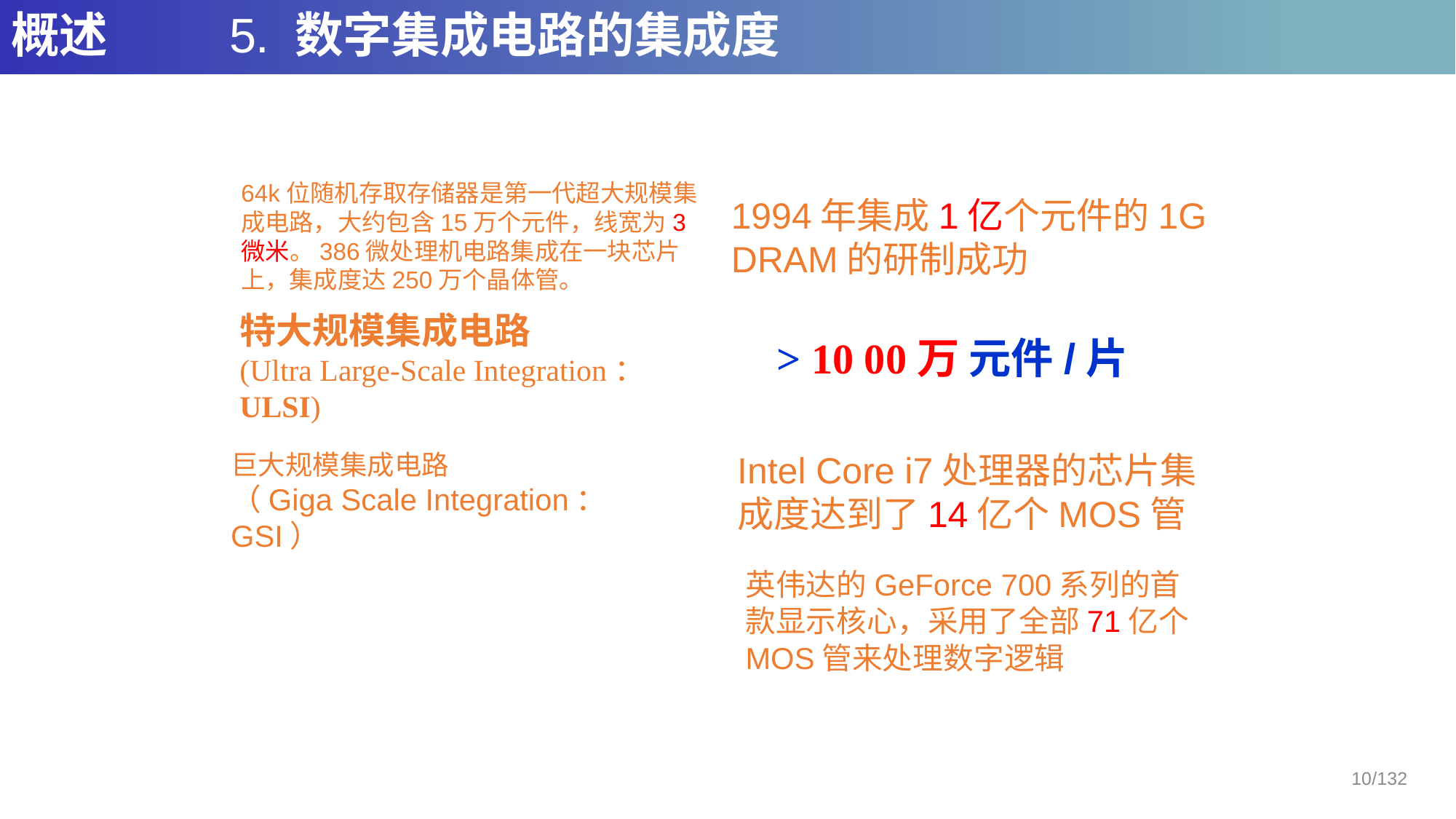

# 概述		5. 数字集成电路的集成度

64k位随机存取存储器是第一代超大规模集成电路，大约包含15万个元件，线宽为3微米。386微处理机电路集成在一块芯片上，集成度达250万个晶体管。
1994年集成1亿个元件的1G DRAM的研制成功
特大规模集成电路
(Ultra Large-Scale Integration：ULSI)
> 10 00万 元件/片
巨大规模集成电路
（Giga Scale Integration：GSI）
Intel Core i7处理器的芯片集成度达到了14亿个MOS管
英伟达的GeForce 700系列的首款显示核心，采用了全部71亿个MOS管来处理数字逻辑
10/132